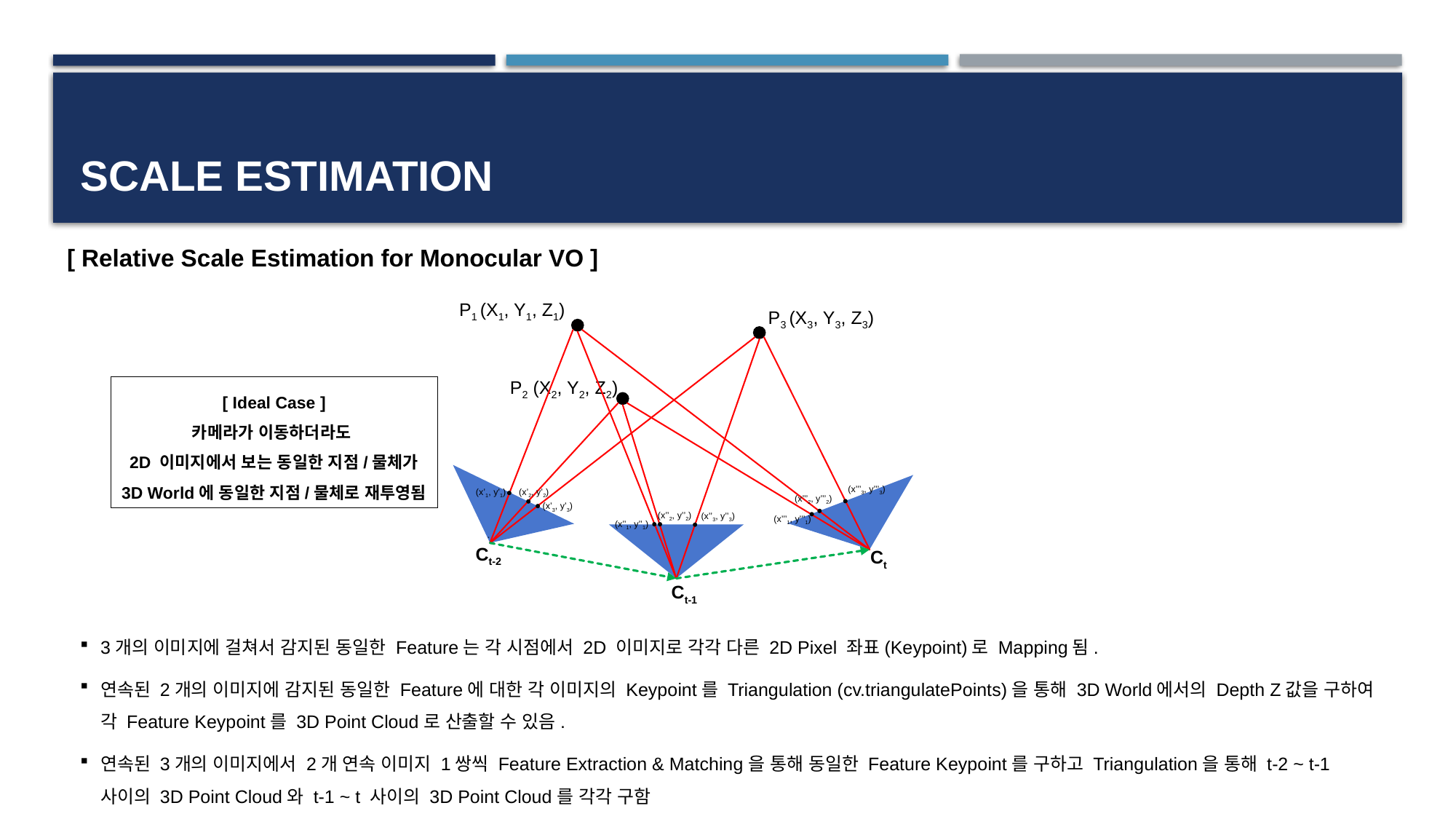

# Scale Estimation
[ Relative Scale Estimation for Monocular VO ]
P1 (X1, Y1, Z1)
P3 (X3, Y3, Z3)

P2 (X2, Y2, Z2)

(x’’’3, y’’’3)
(x’1, y’1)
(x’2, y’2)
(x’’’2, y’’’2)

(x’3, y’3)

(x’’2, y’’2)
(x’’3, y’’3)
(x’’’1, y’’’1)

(x’’1, y’’1)

Ct-2
Ct
Ct-1
[ Ideal Case ]
카메라가 이동하더라도
2D 이미지에서 보는 동일한 지점/물체가
3D World에 동일한 지점/물체로 재투영됨
3개의 이미지에 걸쳐서 감지된 동일한 Feature는 각 시점에서 2D 이미지로 각각 다른 2D Pixel 좌표(Keypoint)로 Mapping됨.
연속된 2개의 이미지에 감지된 동일한 Feature에 대한 각 이미지의 Keypoint를 Triangulation (cv.triangulatePoints)을 통해 3D World에서의 Depth Z값을 구하여 각 Feature Keypoint를 3D Point Cloud로 산출할 수 있음.
연속된 3개의 이미지에서 2개 연속 이미지 1쌍씩 Feature Extraction & Matching을 통해 동일한 Feature Keypoint를 구하고 Triangulation을 통해 t-2 ~ t-1 사이의 3D Point Cloud와 t-1 ~ t 사이의 3D Point Cloud를 각각 구함